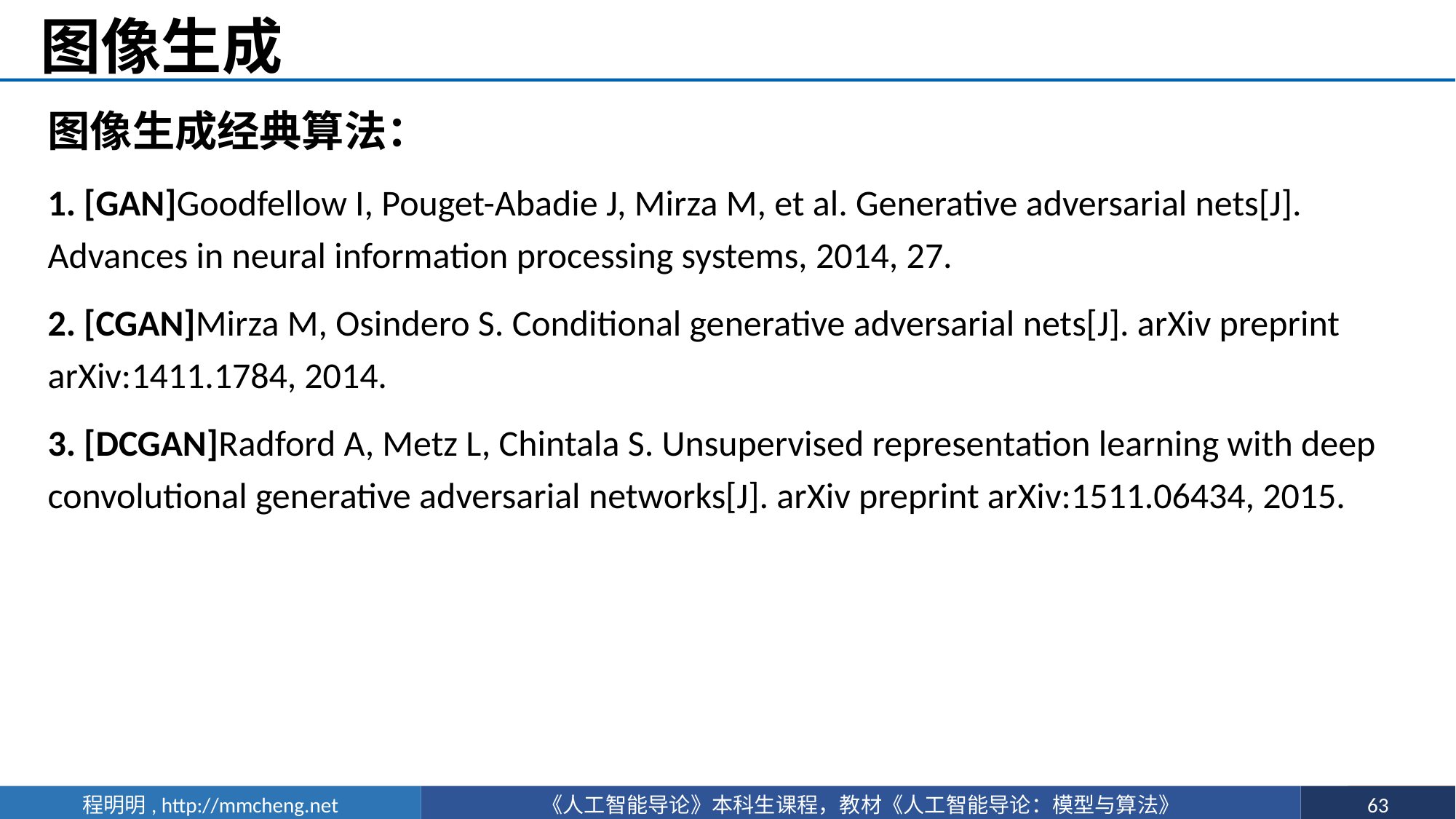

# 图像生成
图像生成经典算法：
1. [GAN]Goodfellow I, Pouget-Abadie J, Mirza M, et al. Generative adversarial nets[J]. Advances in neural information processing systems, 2014, 27.
2. [CGAN]Mirza M, Osindero S. Conditional generative adversarial nets[J]. arXiv preprint arXiv:1411.1784, 2014.
3. [DCGAN]Radford A, Metz L, Chintala S. Unsupervised representation learning with deep convolutional generative adversarial networks[J]. arXiv preprint arXiv:1511.06434, 2015.